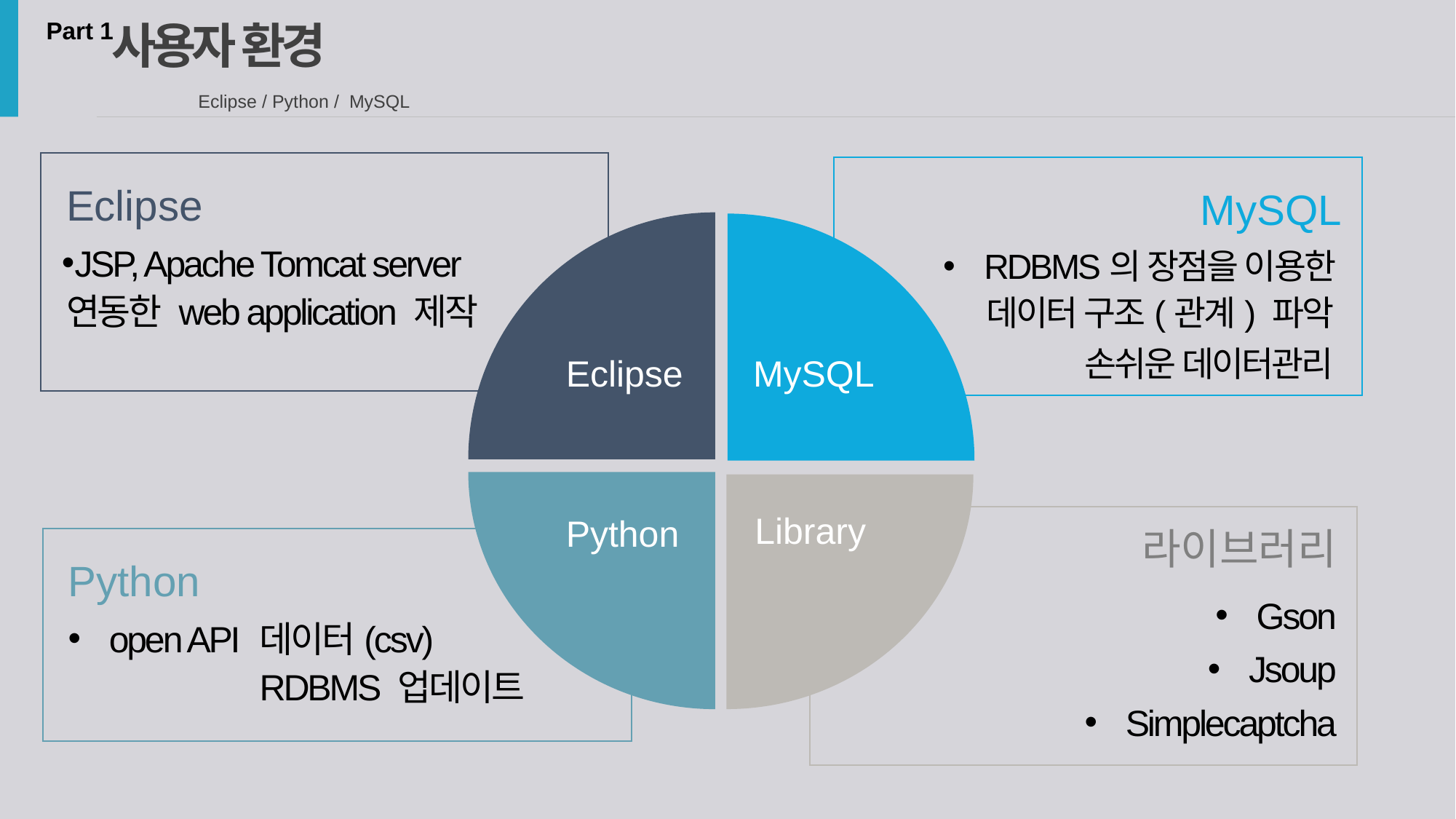

사용자 환경
Part 1
Eclipse / Python /  MySQL
Eclipse
JSP, Apache Tomcat server 연동한 web application 제작
MySQL
RDBMS의 장점을 이용한  데이터 구조(관계) 파악
손쉬운 데이터관리

Eclipse

MySQL

Python

Library

라이브러리
Gson
Jsoup
Simplecaptcha
Python
open API 데이터(csv)
                   RDBMS 업데이트